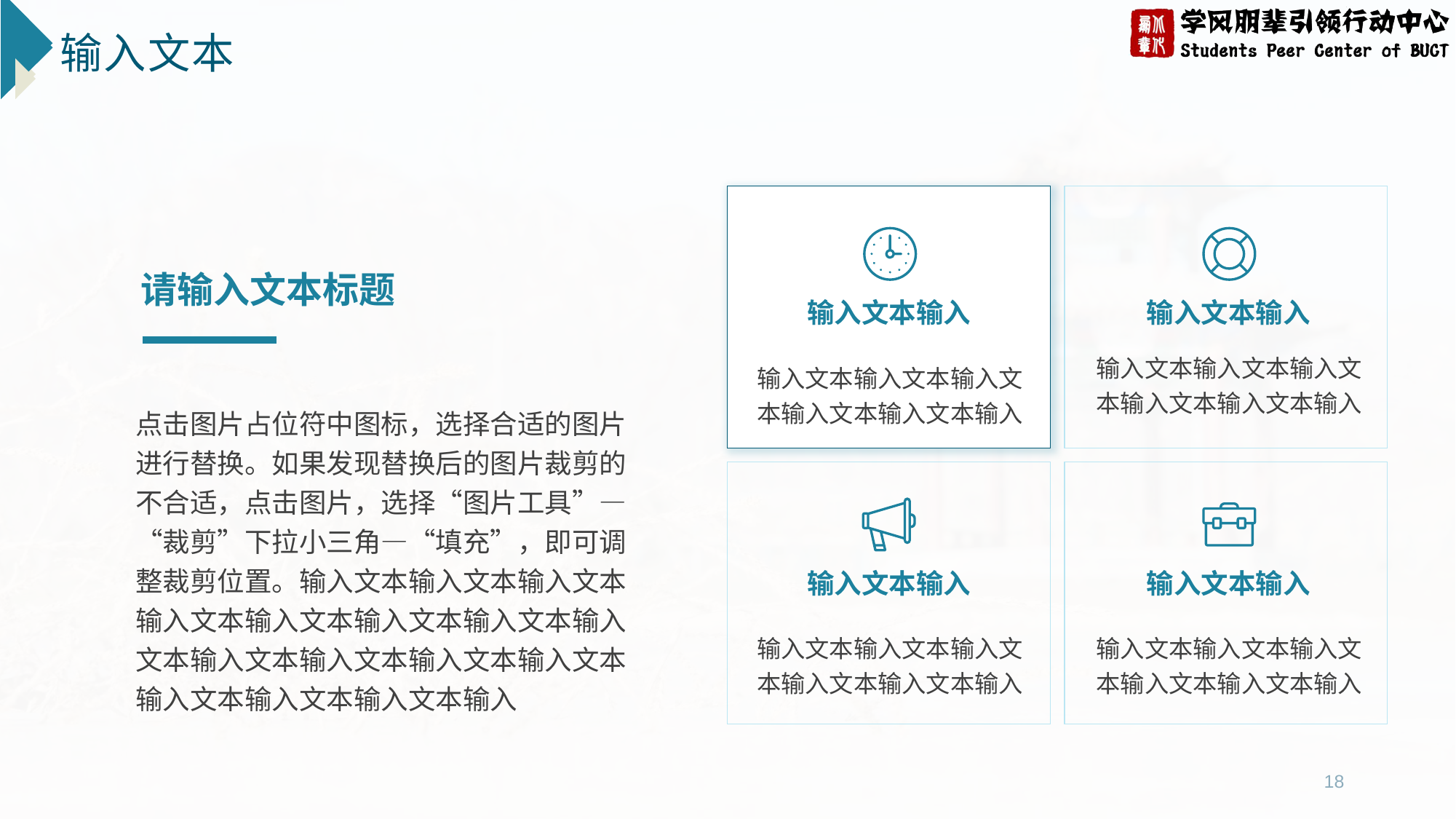

# 输入文本

请输入文本标题
输入文本输入
输入文本输入
输入文本输入文本输入文本输入文本输入文本输入
输入文本输入文本输入文本输入文本输入文本输入
点击图片占位符中图标，选择合适的图片进行替换。如果发现替换后的图片裁剪的不合适，点击图片，选择“图片工具”—“裁剪”下拉小三角—“填充”，即可调整裁剪位置。输入文本输入文本输入文本输入文本输入文本输入文本输入文本输入文本输入文本输入文本输入文本输入文本输入文本输入文本输入文本输入

输入文本输入
输入文本输入
输入文本输入文本输入文本输入文本输入文本输入
输入文本输入文本输入文本输入文本输入文本输入
18